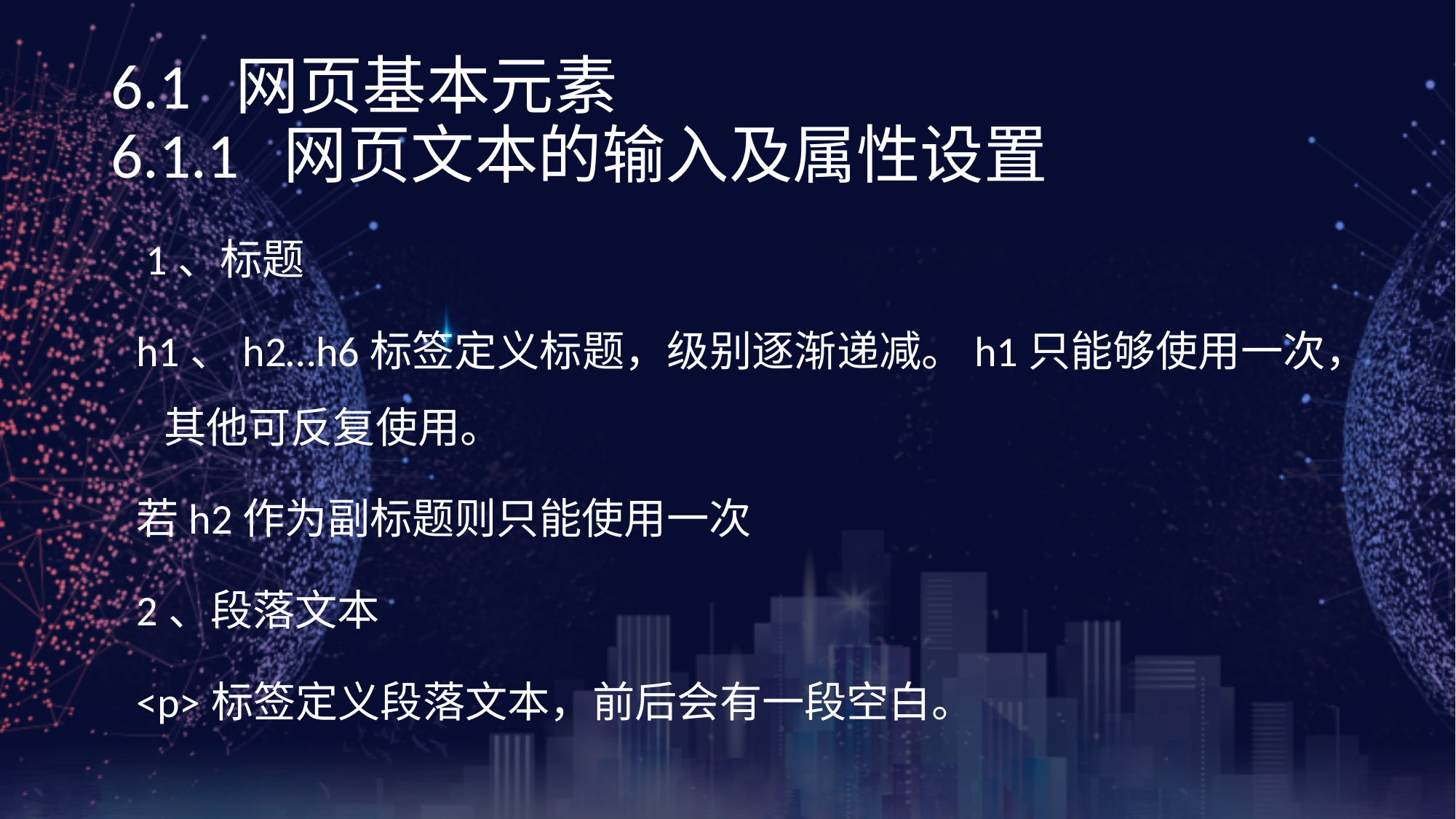

《网页设计与制作案例教程》（第3版）
# 6.1  网页基本元素 6.1.1  网页文本的输入及属性设置
 1、标题
h1、h2…h6标签定义标题，级别逐渐递减。h1只能够使用一次，其他可反复使用。
若h2作为副标题则只能使用一次
2、段落文本
<p>标签定义段落文本，前后会有一段空白。